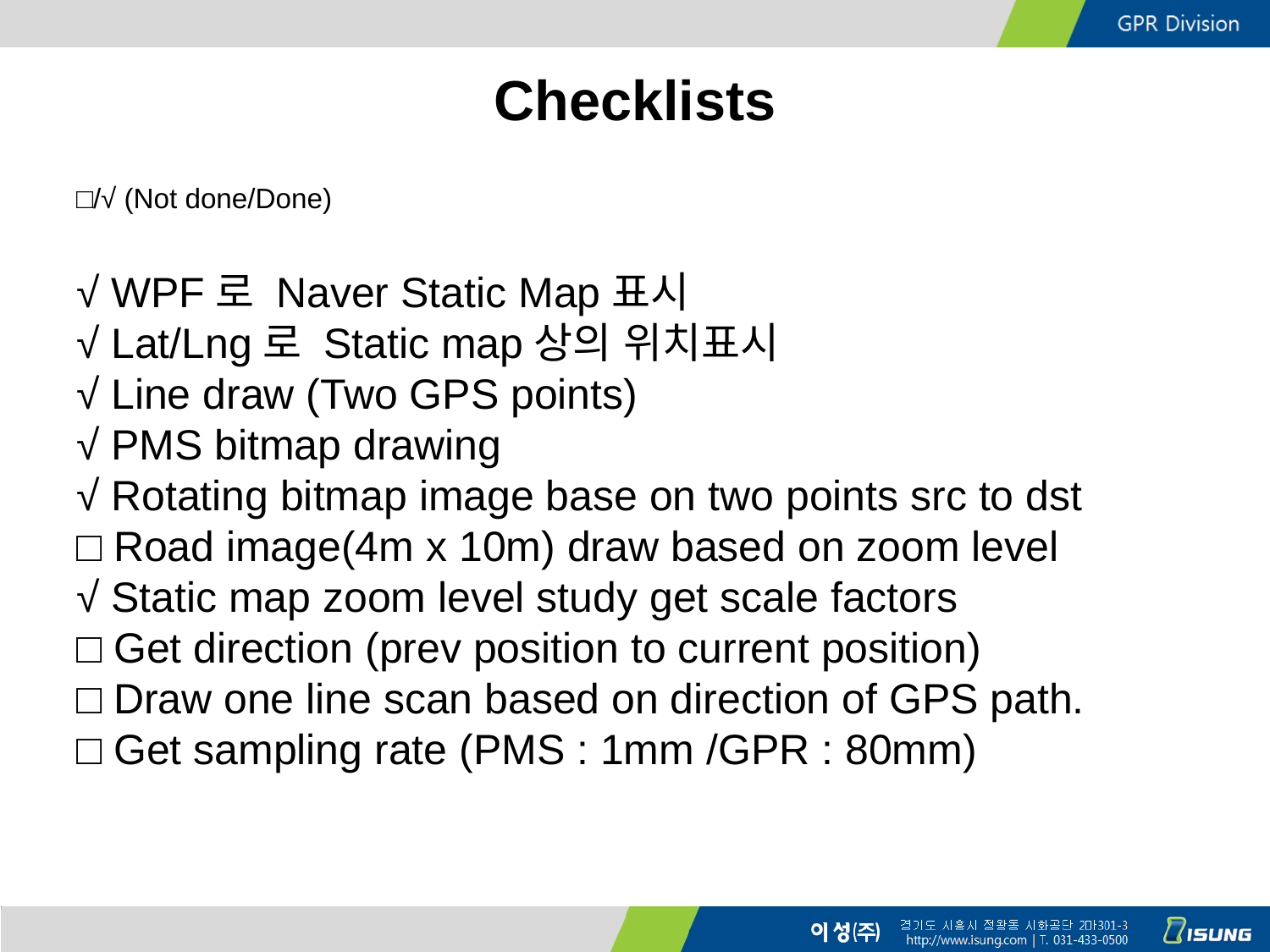

# Checklists
□/√ (Not done/Done)

√ WPF로 Naver Static Map표시
√ Lat/Lng로 Static map상의 위치표시
√ Line draw (Two GPS points)
√ PMS bitmap drawing
√ Rotating bitmap image base on two points src to dst
□ Road image(4m x 10m) draw based on zoom level
√ Static map zoom level study get scale factors
□ Get direction (prev position to current position)
□ Draw one line scan based on direction of GPS path.
□ Get sampling rate (PMS : 1mm /GPR : 80mm)